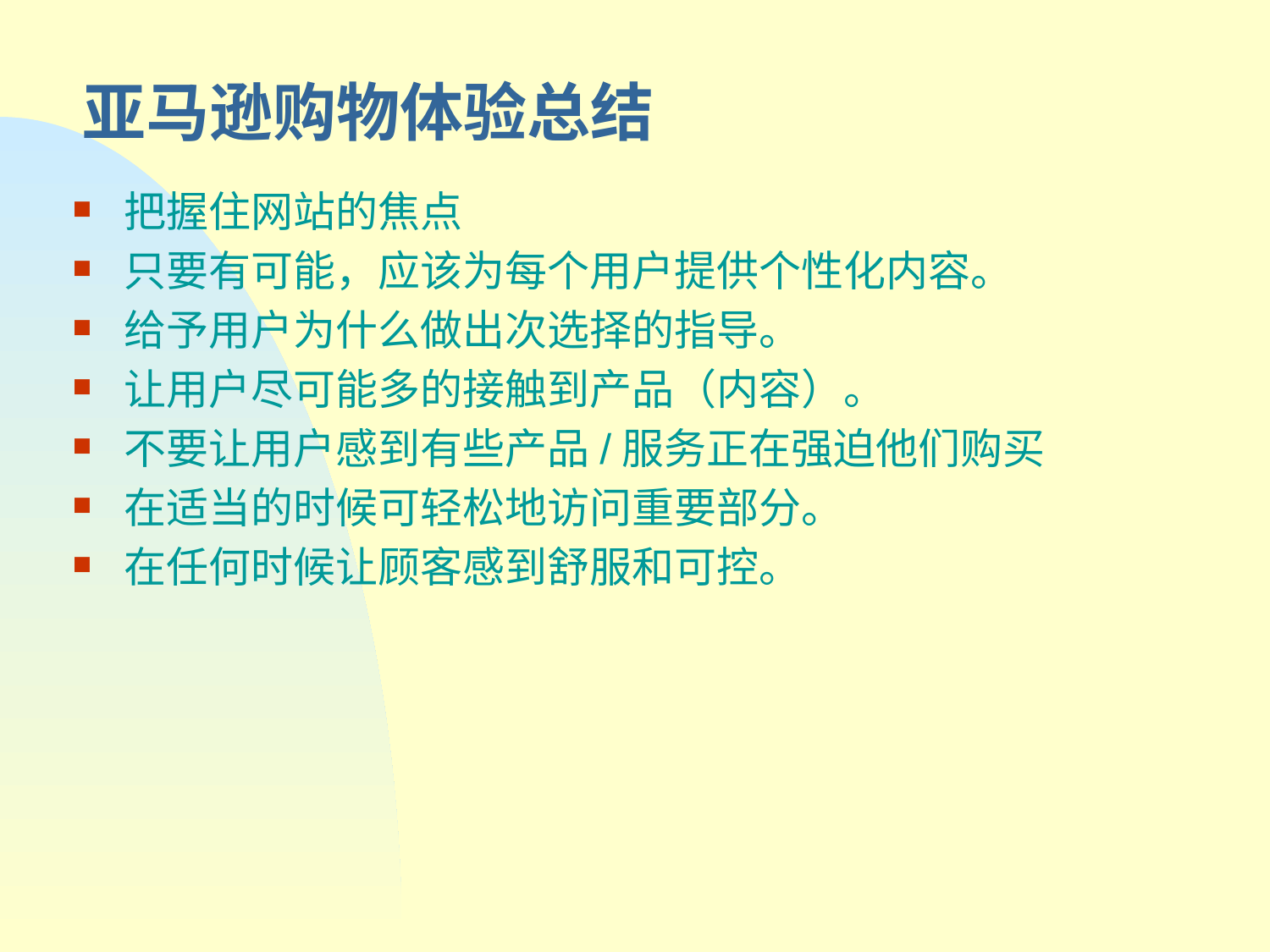

# 亚马逊购物体验总结
把握住网站的焦点
只要有可能，应该为每个用户提供个性化内容。
给予用户为什么做出次选择的指导。
让用户尽可能多的接触到产品（内容）。
不要让用户感到有些产品/服务正在强迫他们购买
在适当的时候可轻松地访问重要部分。
在任何时候让顾客感到舒服和可控。